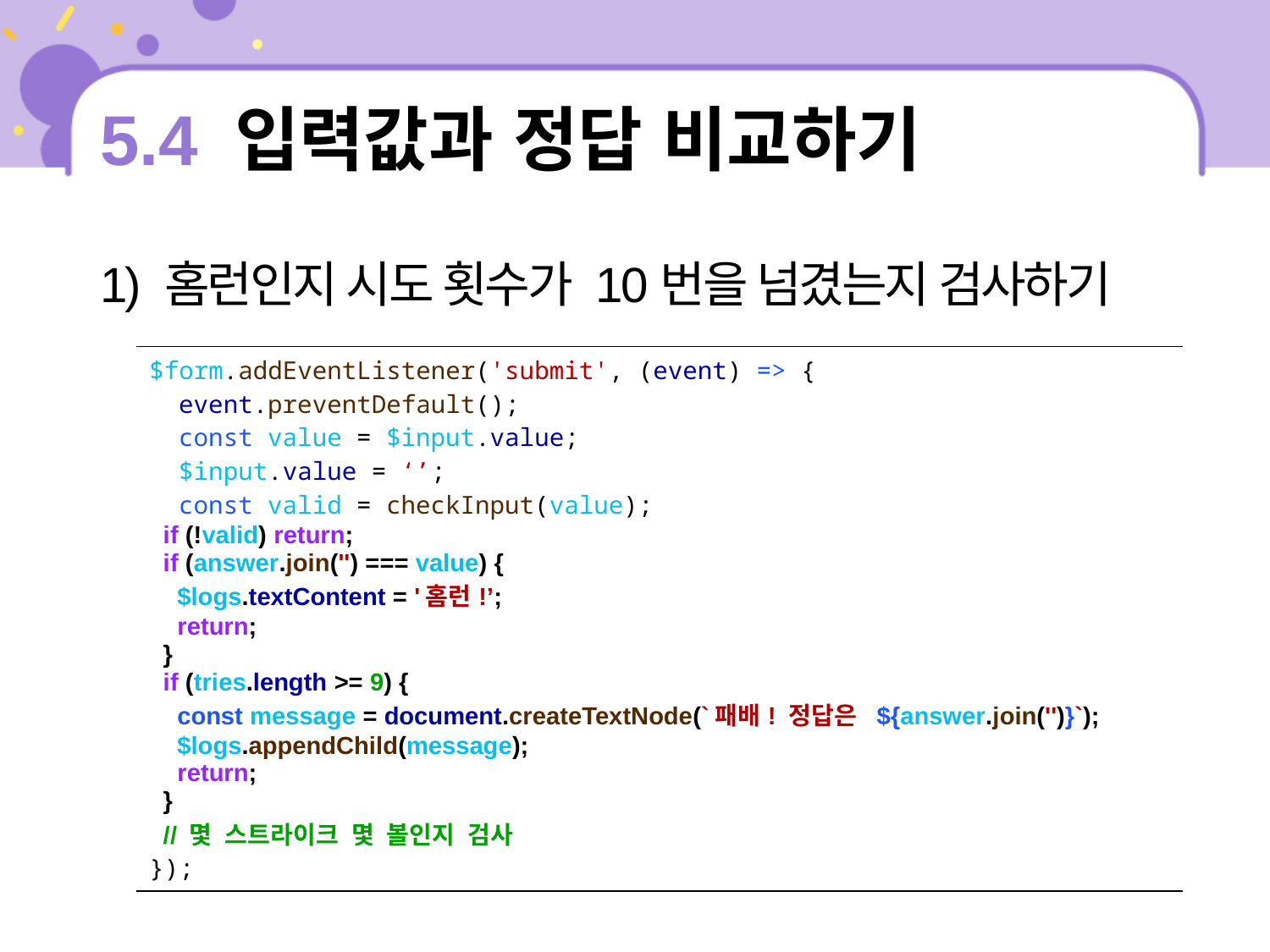

# 5.4 입력값과 정답 비교하기
1) 홈런인지 시도 횟수가 10번을 넘겼는지 검사하기
| $form.addEventListener('submit', (event) => { event.preventDefault(); const value = $input.value; $input.value = ‘’; const valid = checkInput(value); if (!valid) return; if (answer.join('') === value) { $logs.textContent = '홈런!’; return; } if (tries.length >= 9) { const message = document.createTextNode(`패배! 정답은 ${answer.join('')}`); $logs.appendChild(message); return; } // 몇 스트라이크 몇 볼인지 검사 }); |
| --- |